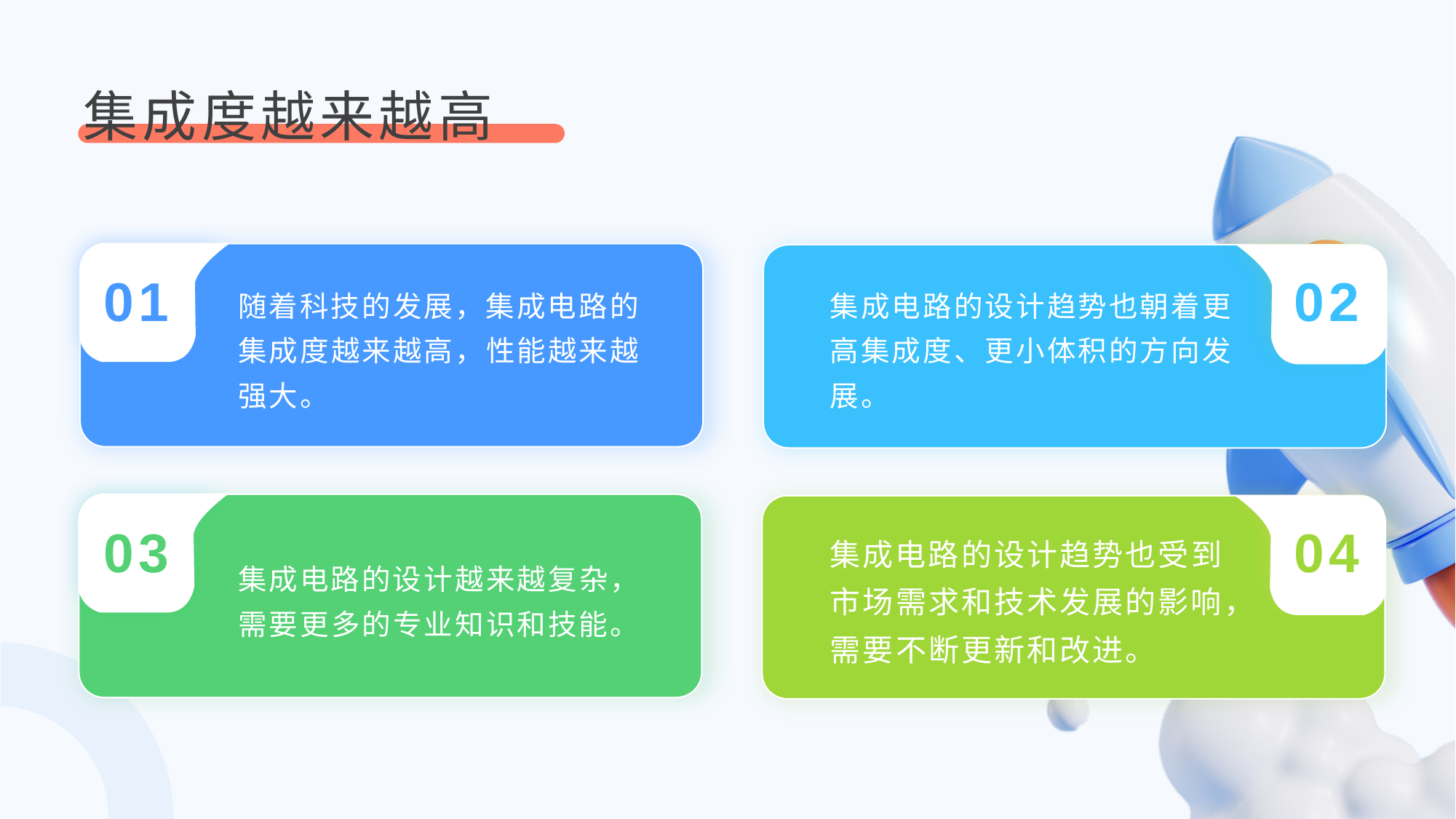

集成度越来越高

01
随着科技的发展，集成电路的集成度越来越高，性能越来越强大。
集成电路的设计趋势也朝着更高集成度、更小体积的方向发展。
02

03
集成电路的设计越来越复杂，需要更多的专业知识和技能。
集成电路的设计趋势也受到市场需求和技术发展的影响，需要不断更新和改进。
04